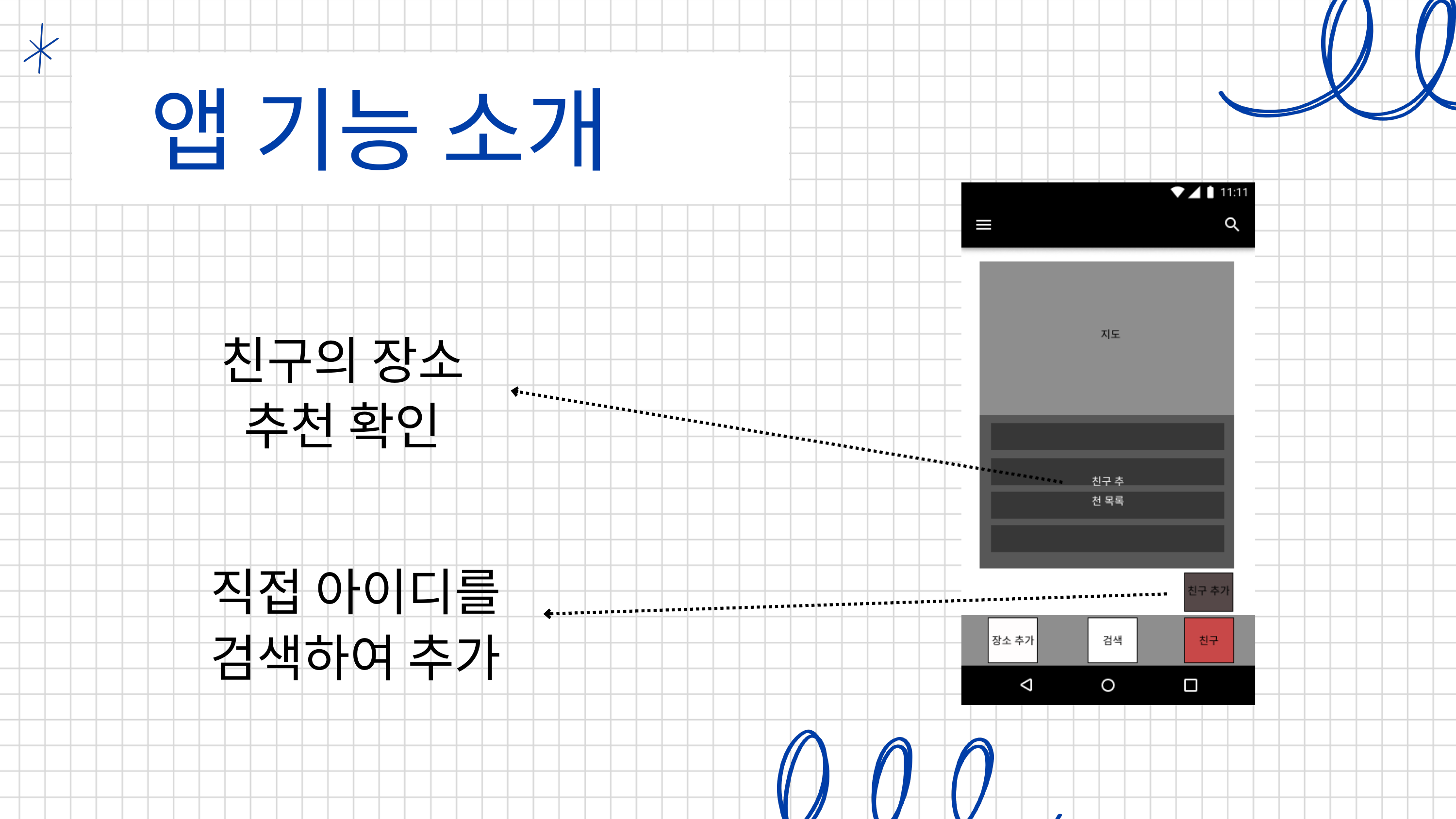

앱 기능 소개

친구의 장소 추천 확인

직접 아이디를 검색하여 추가